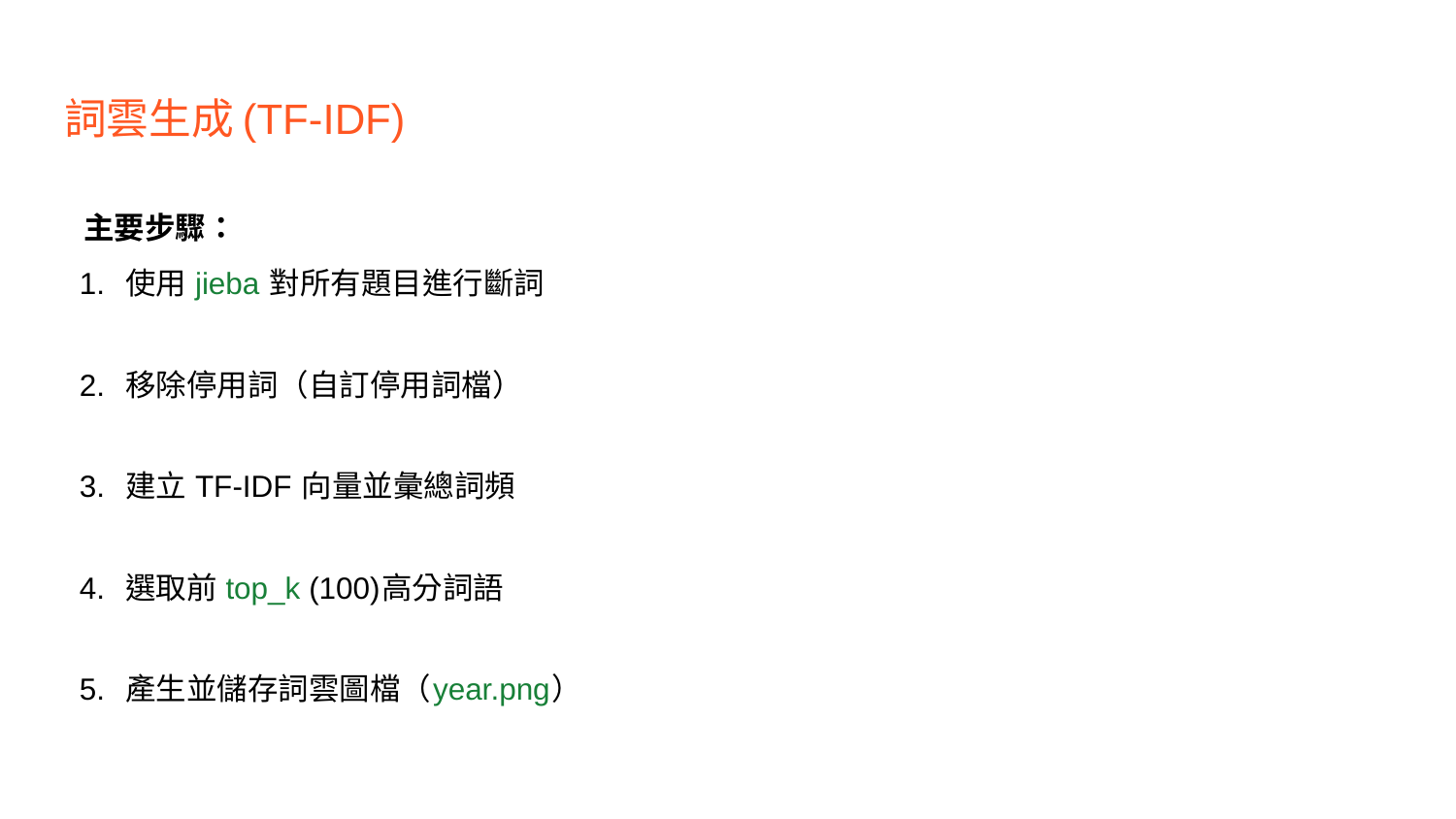

# 詞雲生成(TF-IDF)
   主要步驟：
使用 jieba 對所有題目進行斷詞
移除停用詞（自訂停用詞檔）
建立 TF-IDF 向量並彙總詞頻
選取前 top_k (100)高分詞語
產生並儲存詞雲圖檔（year.png）